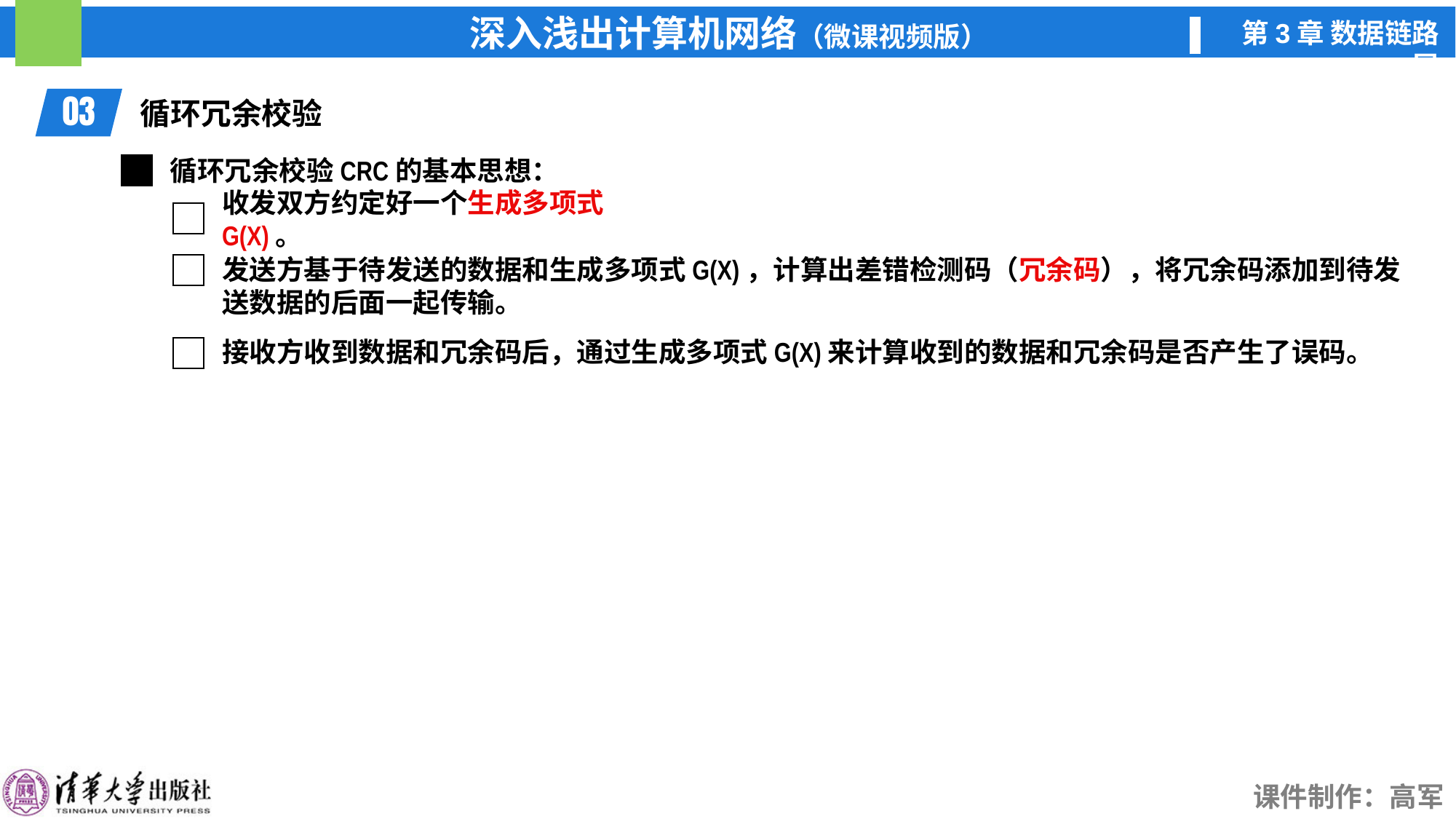

03
循环冗余校验
循环冗余校验CRC的基本思想：

收发双方约定好一个生成多项式G(X)。

发送方基于待发送的数据和生成多项式G(X)，计算出差错检测码（冗余码），将冗余码添加到待发送数据的后面一起传输。

接收方收到数据和冗余码后，通过生成多项式G(X)来计算收到的数据和冗余码是否产生了误码。